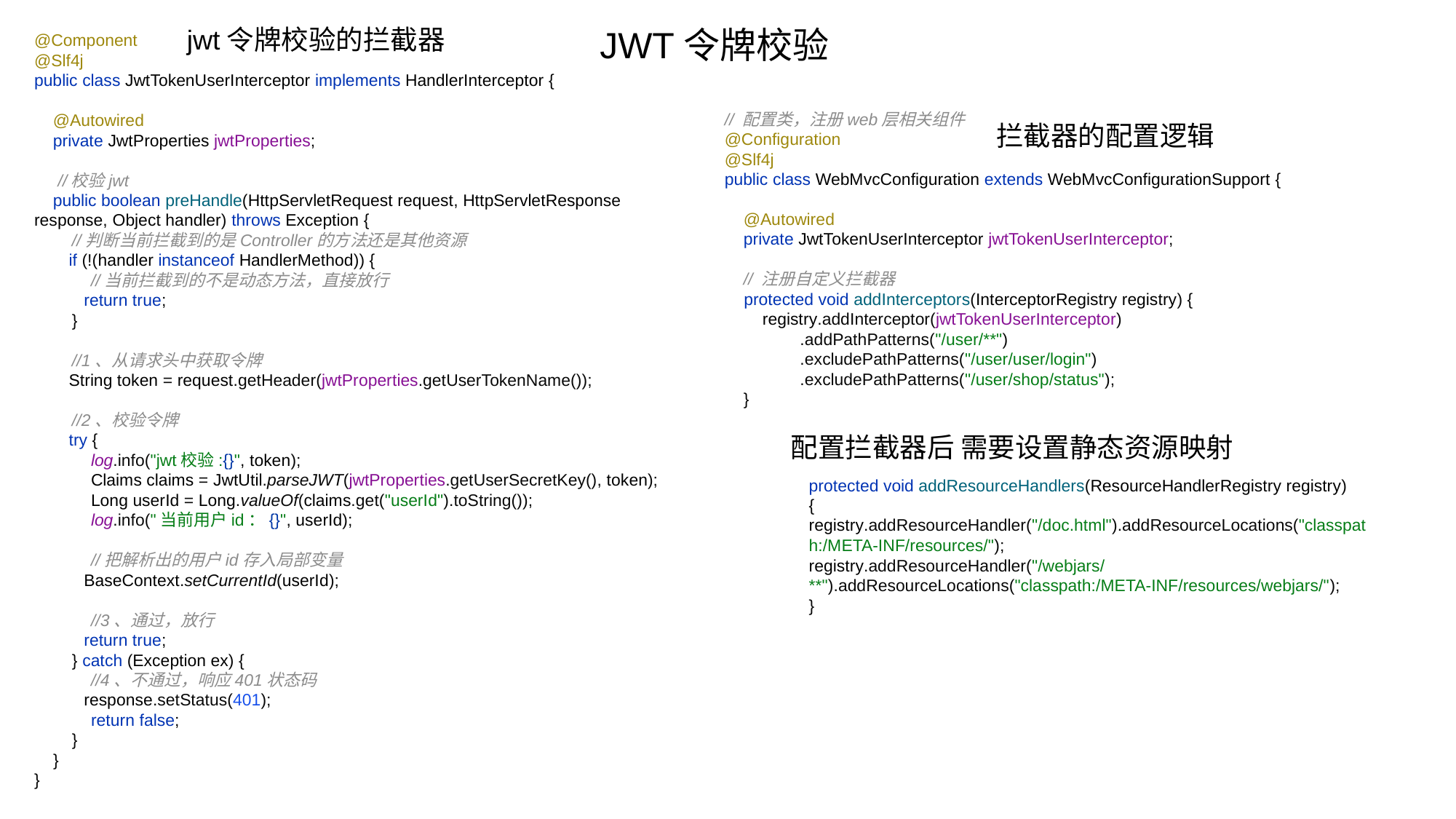

JWT令牌校验
@Component
@Slf4j
public class JwtTokenUserInterceptor implements HandlerInterceptor {
    @Autowired
    private JwtProperties jwtProperties;
     //校验jwt
    public boolean preHandle(HttpServletRequest request, HttpServletResponse response, Object handler) throws Exception {
        //判断当前拦截到的是Controller的方法还是其他资源
        if (!(handler instanceof HandlerMethod)) {
            //当前拦截到的不是动态方法，直接放行
            return true;
        }
        //1、从请求头中获取令牌
        String token = request.getHeader(jwtProperties.getUserTokenName());
        //2、校验令牌
        try {
            log.info("jwt校验:{}", token);
            Claims claims = JwtUtil.parseJWT(jwtProperties.getUserSecretKey(), token);
            Long userId = Long.valueOf(claims.get("userId").toString());
            log.info("当前用户id：{}", userId);
            //把解析出的用户id存入局部变量
            BaseContext.setCurrentId(userId);
            //3、通过，放行
            return true;
        } catch (Exception ex) {
            //4、不通过，响应401状态码
            response.setStatus(401);
            return false;
        }
    }
}
jwt令牌校验的拦截器
// 配置类，注册web层相关组件
@Configuration
@Slf4j
public class WebMvcConfiguration extends WebMvcConfigurationSupport {
    @Autowired
    private JwtTokenUserInterceptor jwtTokenUserInterceptor;
    // 注册自定义拦截器
    protected void addInterceptors(InterceptorRegistry registry) {
        registry.addInterceptor(jwtTokenUserInterceptor)
                .addPathPatterns("/user/**")
                .excludePathPatterns("/user/user/login")
                .excludePathPatterns("/user/shop/status");
    }
拦截器的配置逻辑
配置拦截器后 需要设置静态资源映射
protected void addResourceHandlers(ResourceHandlerRegistry registry) { registry.addResourceHandler("/doc.html").addResourceLocations("classpath:/META-INF/resources/");
registry.addResourceHandler("/webjars/**").addResourceLocations("classpath:/META-INF/resources/webjars/");
}